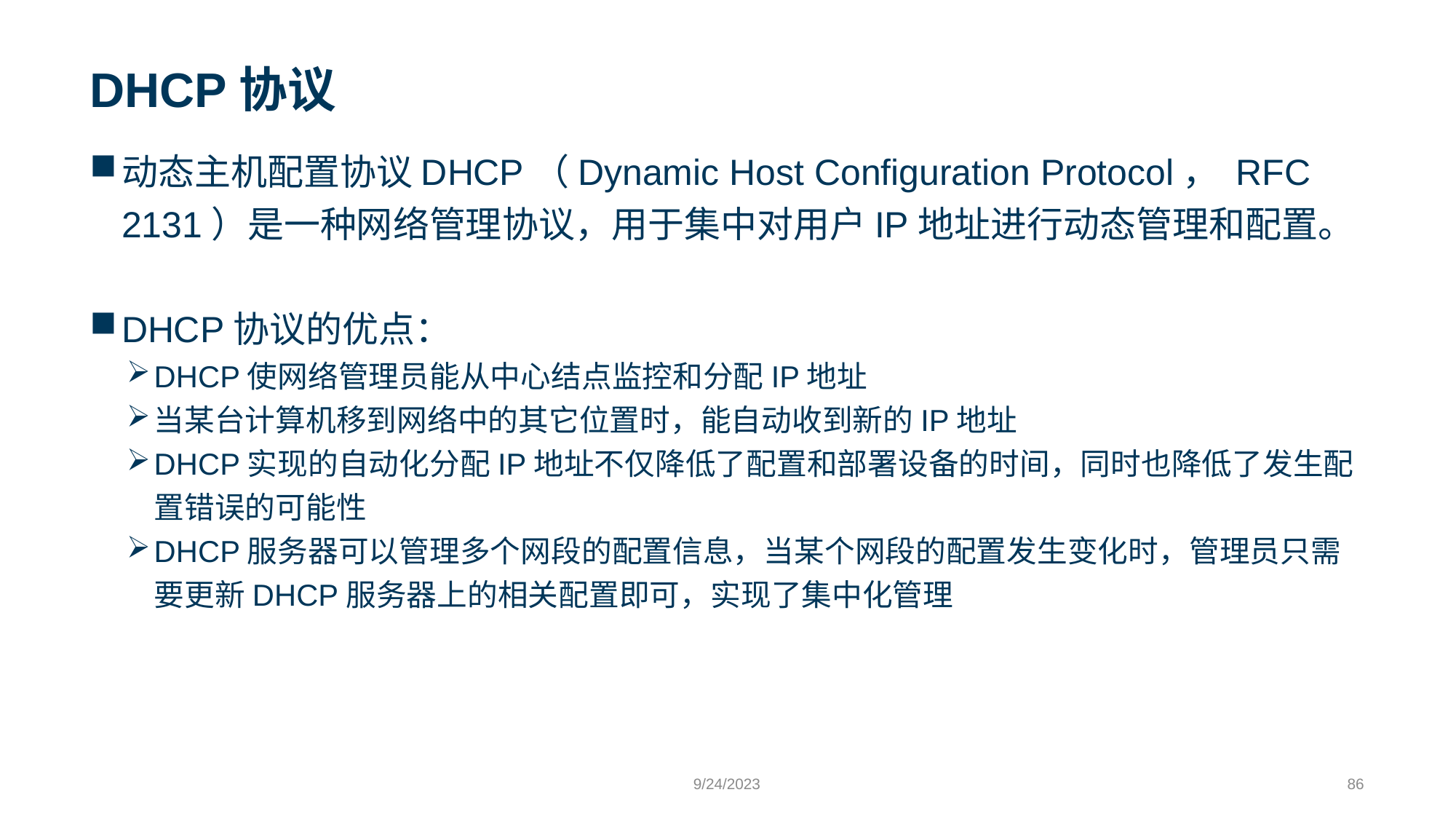

# DHCP协议
动态主机配置协议DHCP（Dynamic Host Configuration Protocol， RFC 2131）是一种网络管理协议，用于集中对用户IP地址进行动态管理和配置。

DHCP协议的优点：
DHCP使网络管理员能从中心结点监控和分配IP地址
当某台计算机移到网络中的其它位置时，能自动收到新的IP地址
DHCP实现的自动化分配IP地址不仅降低了配置和部署设备的时间，同时也降低了发生配置错误的可能性
DHCP服务器可以管理多个网段的配置信息，当某个网段的配置发生变化时，管理员只需要更新DHCP服务器上的相关配置即可，实现了集中化管理

9/24/2023
86